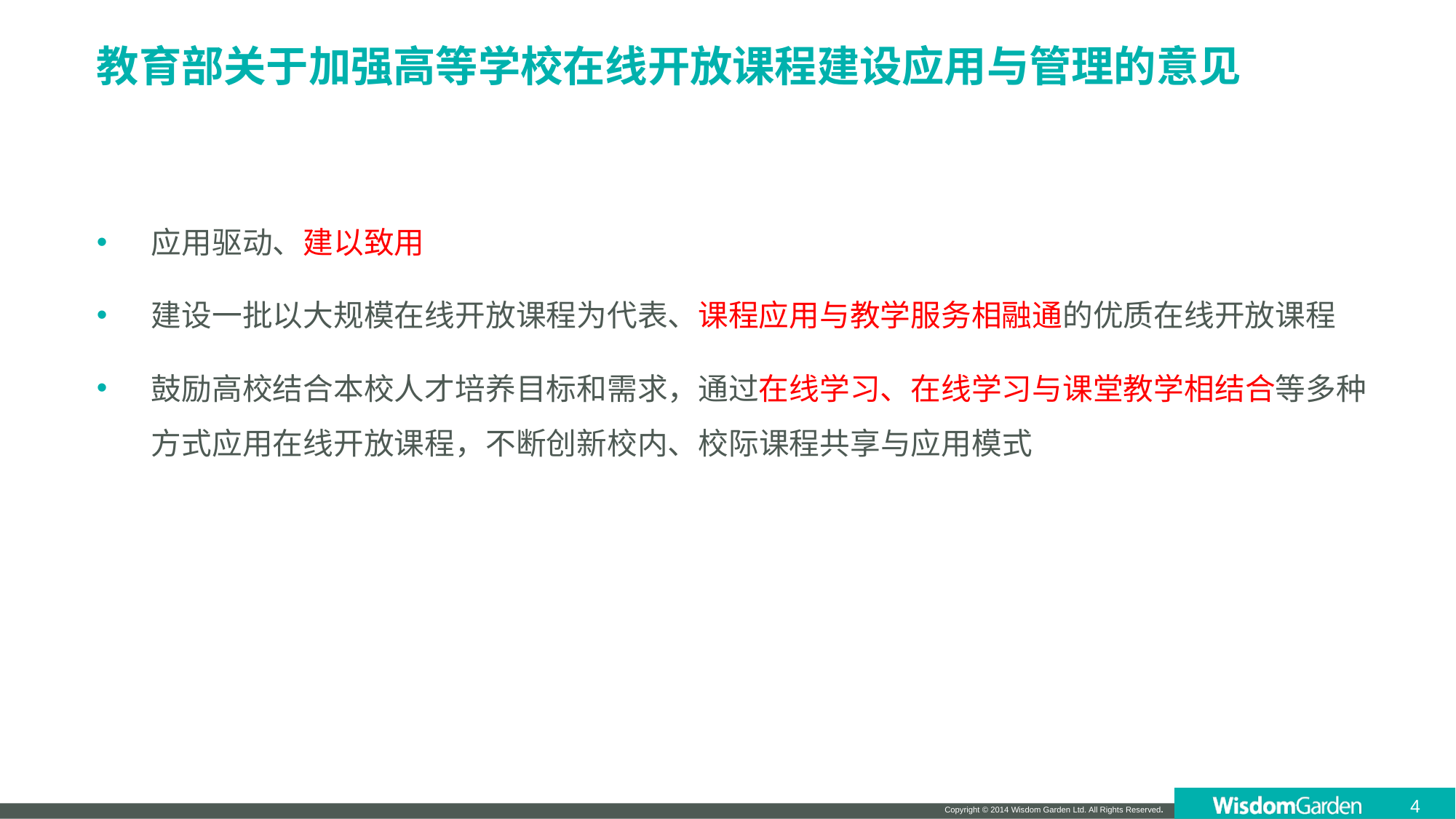

# 教育部关于加强高等学校在线开放课程建设应用与管理的意见
应用驱动、建以致用
建设一批以大规模在线开放课程为代表、课程应用与教学服务相融通的优质在线开放课程
鼓励高校结合本校人才培养目标和需求，通过在线学习、在线学习与课堂教学相结合等多种方式应用在线开放课程，不断创新校内、校际课程共享与应用模式

4